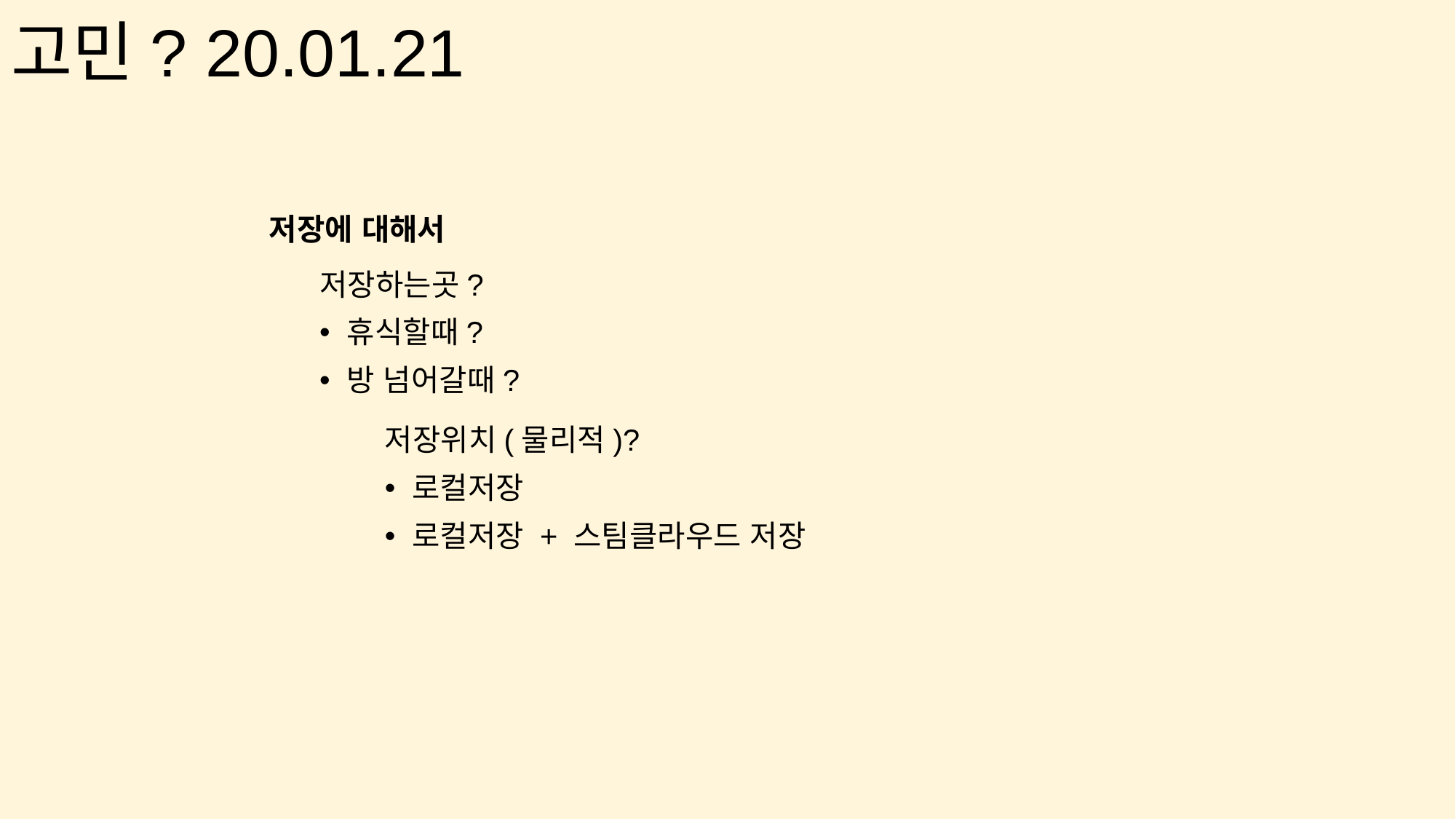

# 고민? 20.01.21
저장에 대해서
저장하는곳?
휴식할때?
방 넘어갈때?
저장위치(물리적)?
로컬저장
로컬저장 + 스팀클라우드 저장